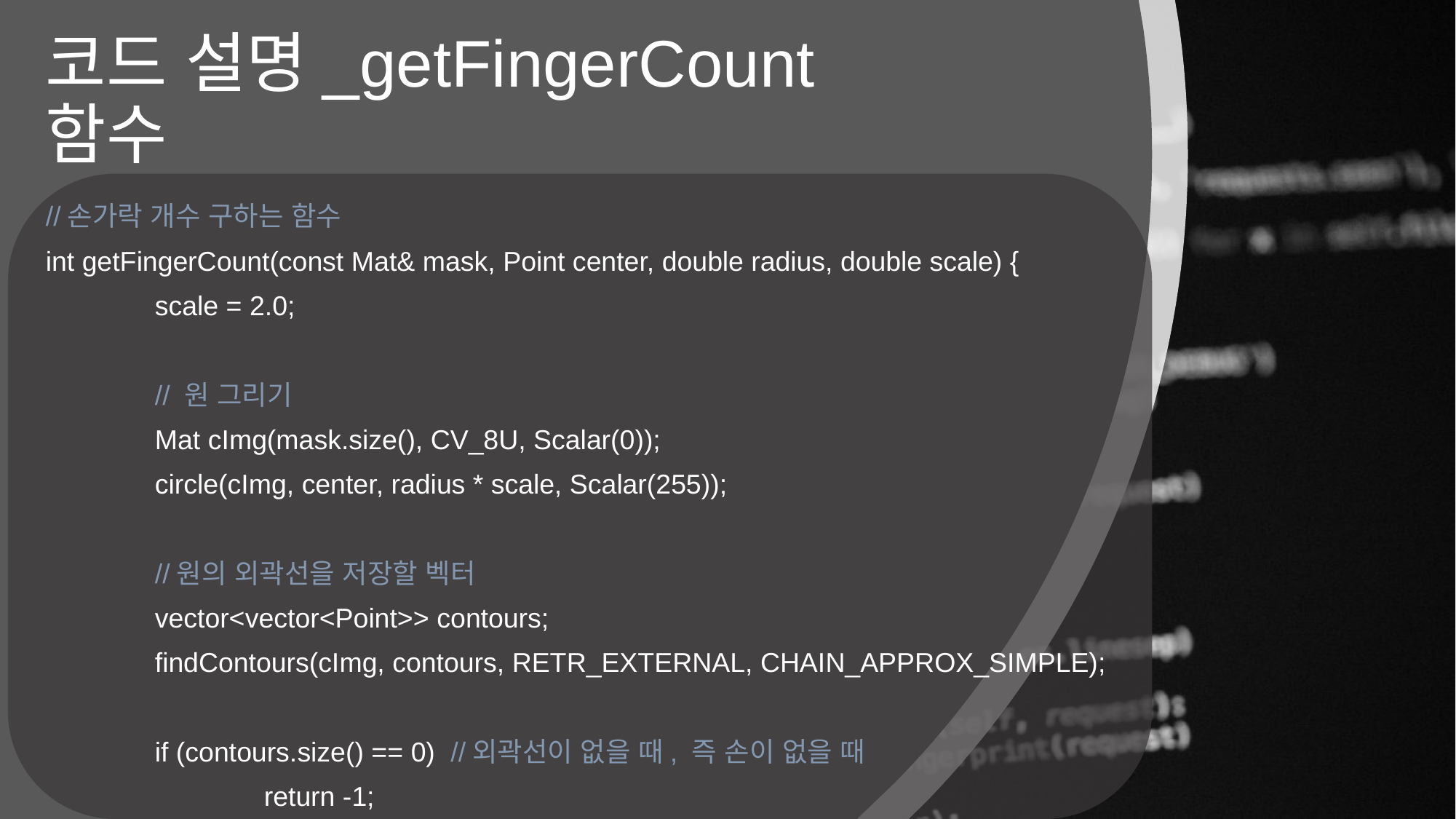

# 코드 설명_getFingerCount함수

//손가락 개수 구하는 함수
int getFingerCount(const Mat& mask, Point center, double radius, double scale) {
	scale = 2.0;

	// 원 그리기
	Mat cImg(mask.size(), CV_8U, Scalar(0));
	circle(cImg, center, radius * scale, Scalar(255));

	//원의 외곽선을 저장할 벡터
	vector<vector<Point>> contours;
	findContours(cImg, contours, RETR_EXTERNAL, CHAIN_APPROX_SIMPLE);

	if (contours.size() == 0)  //외곽선이 없을 때, 즉 손이 없을 때
		return -1;